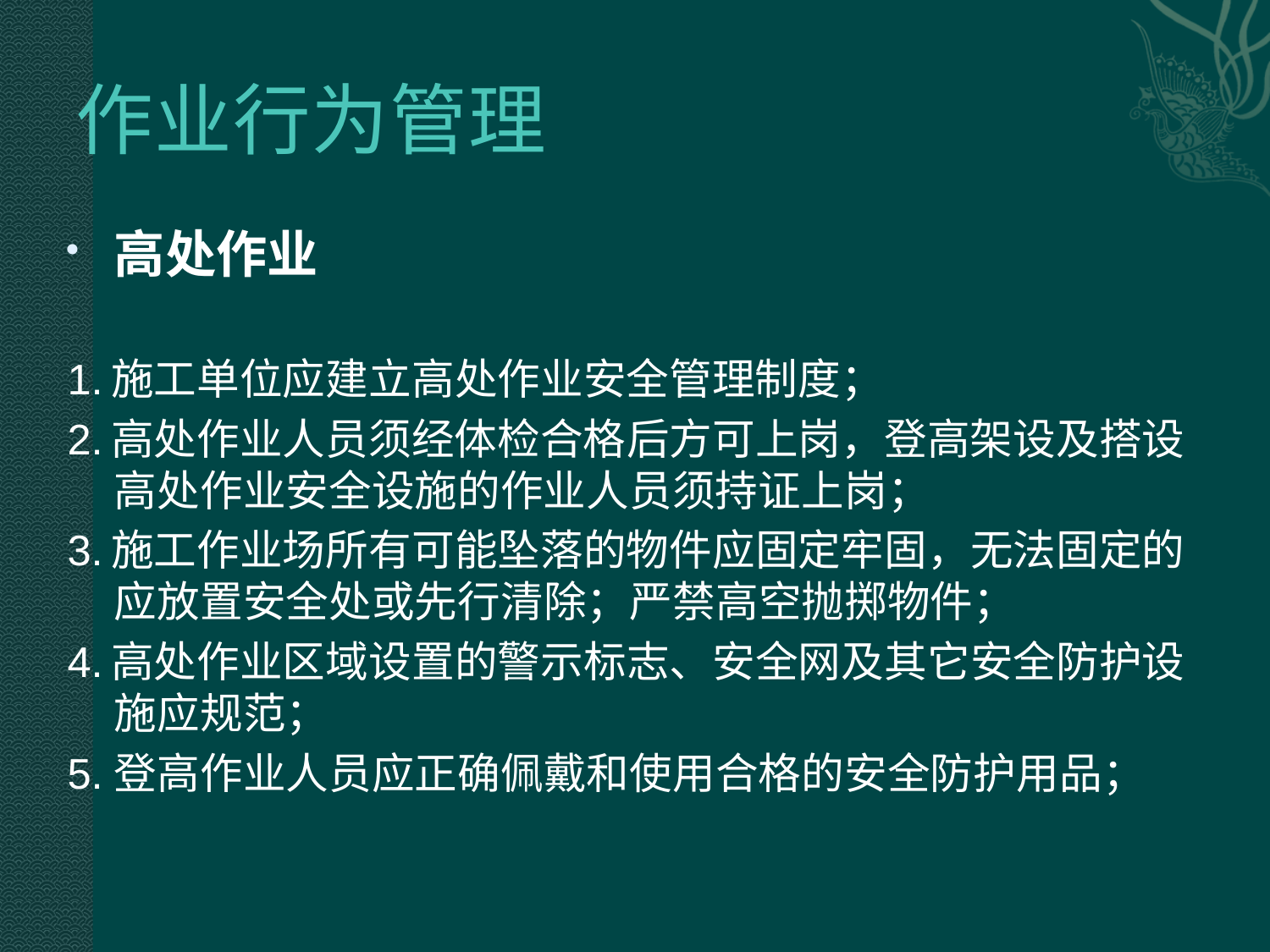

# 作业行为管理
高处作业

1.施工单位应建立高处作业安全管理制度；
2.高处作业人员须经体检合格后方可上岗，登高架设及搭设高处作业安全设施的作业人员须持证上岗；
3.施工作业场所有可能坠落的物件应固定牢固，无法固定的应放置安全处或先行清除；严禁高空抛掷物件；
4.高处作业区域设置的警示标志、安全网及其它安全防护设施应规范；
5.	登高作业人员应正确佩戴和使用合格的安全防护用品；